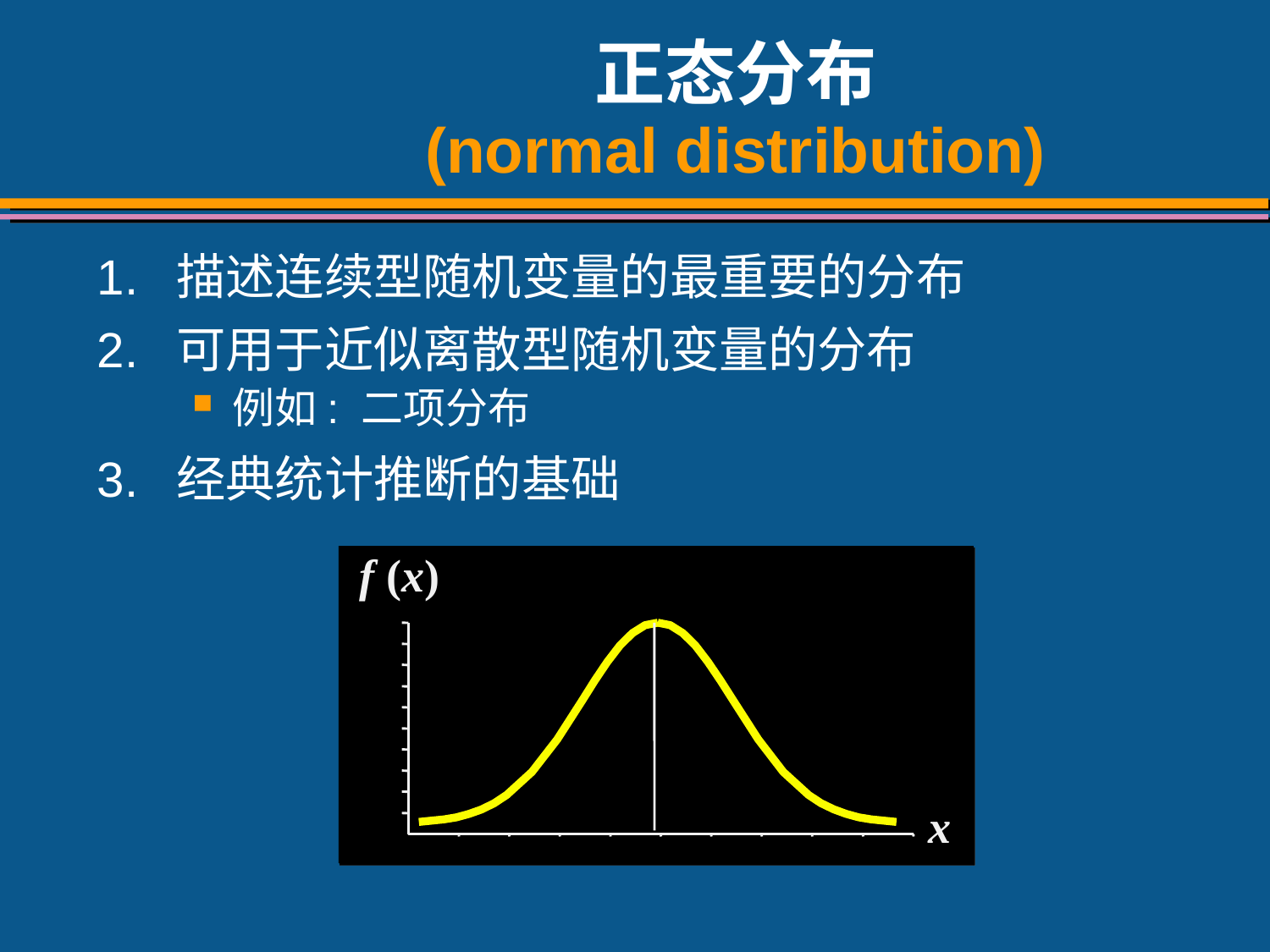

# 正态分布 (normal distribution)
1.	描述连续型随机变量的最重要的分布
2.	可用于近似离散型随机变量的分布
例如: 二项分布
3.	经典统计推断的基础

f (x)

x